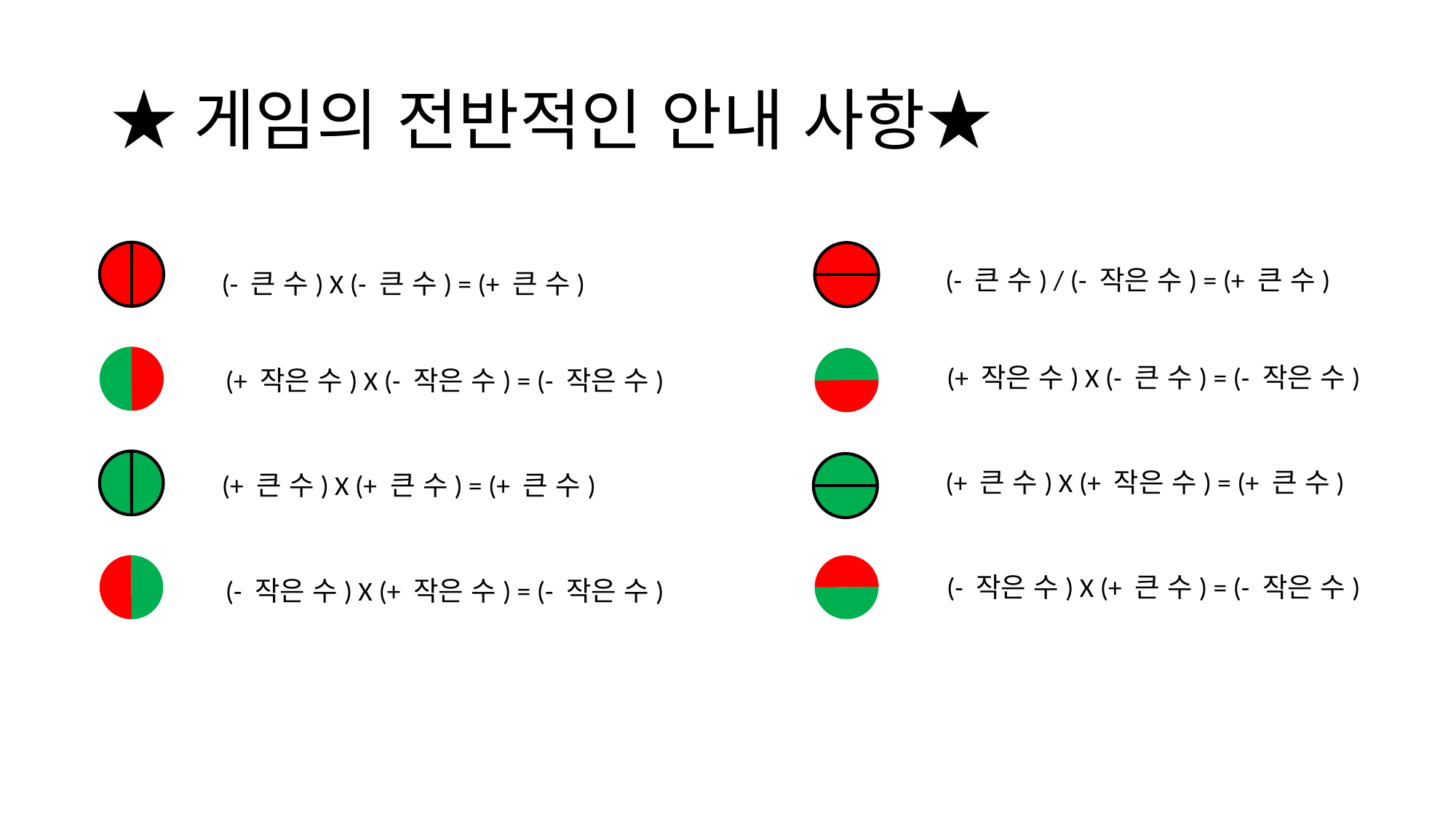

# ★게임의 전반적인 안내 사항★

(- 큰 수) / (- 작은 수) = (+ 큰 수)
(- 큰 수) X (- 큰 수) = (+ 큰 수)

(+ 작은 수) X (- 큰 수) = (- 작은 수)
(+ 작은 수) X (- 작은 수) = (- 작은 수)

(+ 큰 수) X (+ 작은 수) = (+ 큰 수)
(+ 큰 수) X (+ 큰 수) = (+ 큰 수)

(- 작은 수) X (+ 큰 수) = (- 작은 수)
(- 작은 수) X (+ 작은 수) = (- 작은 수)